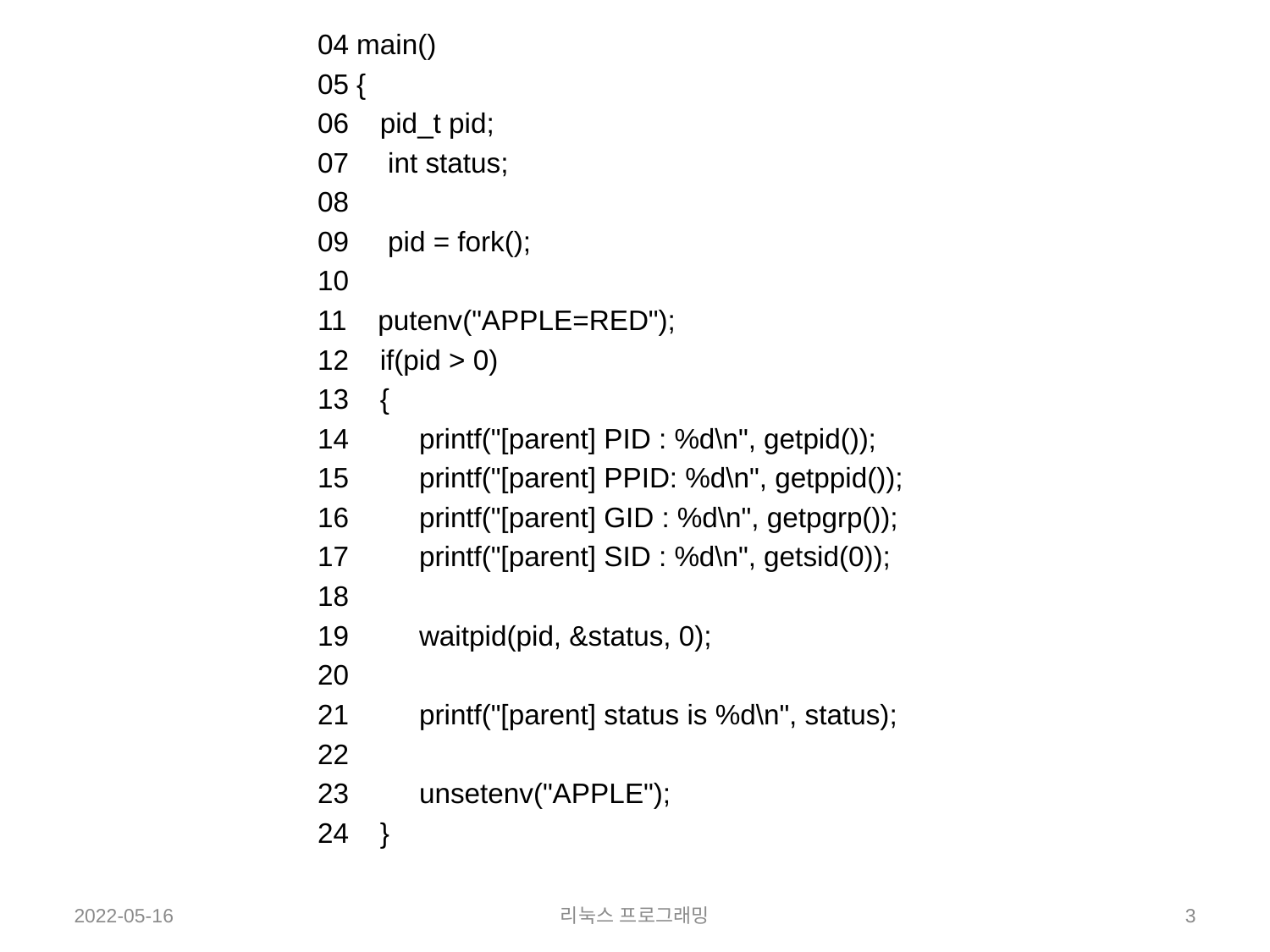

04 main()
05 {
06    pid_t pid;
07     int status;
08
09     pid = fork();
10
11    putenv("APPLE=RED");
12    if(pid > 0)
13    {
14         printf("[parent] PID : %d\n", getpid());
15         printf("[parent] PPID: %d\n", getppid());
16         printf("[parent] GID : %d\n", getpgrp());
17         printf("[parent] SID : %d\n", getsid(0));
18
19         waitpid(pid, &status, 0);
20
21         printf("[parent] status is %d\n", status);
22
23         unsetenv("APPLE");
24    }

2022-05-16
리눅스 프로그래밍
3